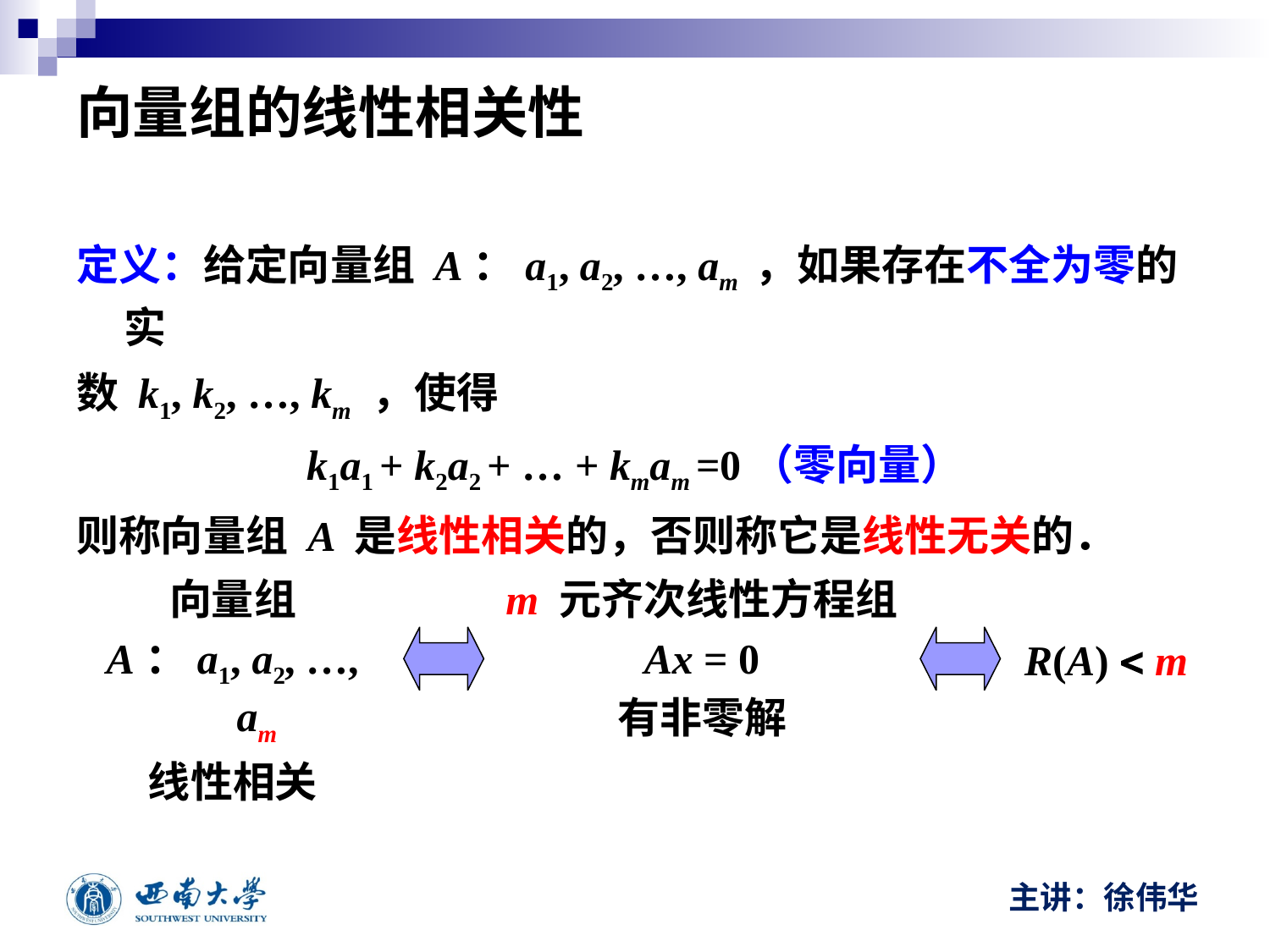

# 向量组的线性相关性
定义：给定向量组 A：a1, a2, …, am ，如果存在不全为零的实
数 k1, k2, …, km ，使得
k1a1 + k2a2 + … + kmam =0（零向量）
则称向量组 A 是线性相关的，否则称它是线性无关的．
m 元齐次线性方程组
Ax = 0
有非零解
向量组
A：a1, a2, …, am
线性相关

R(A) < m